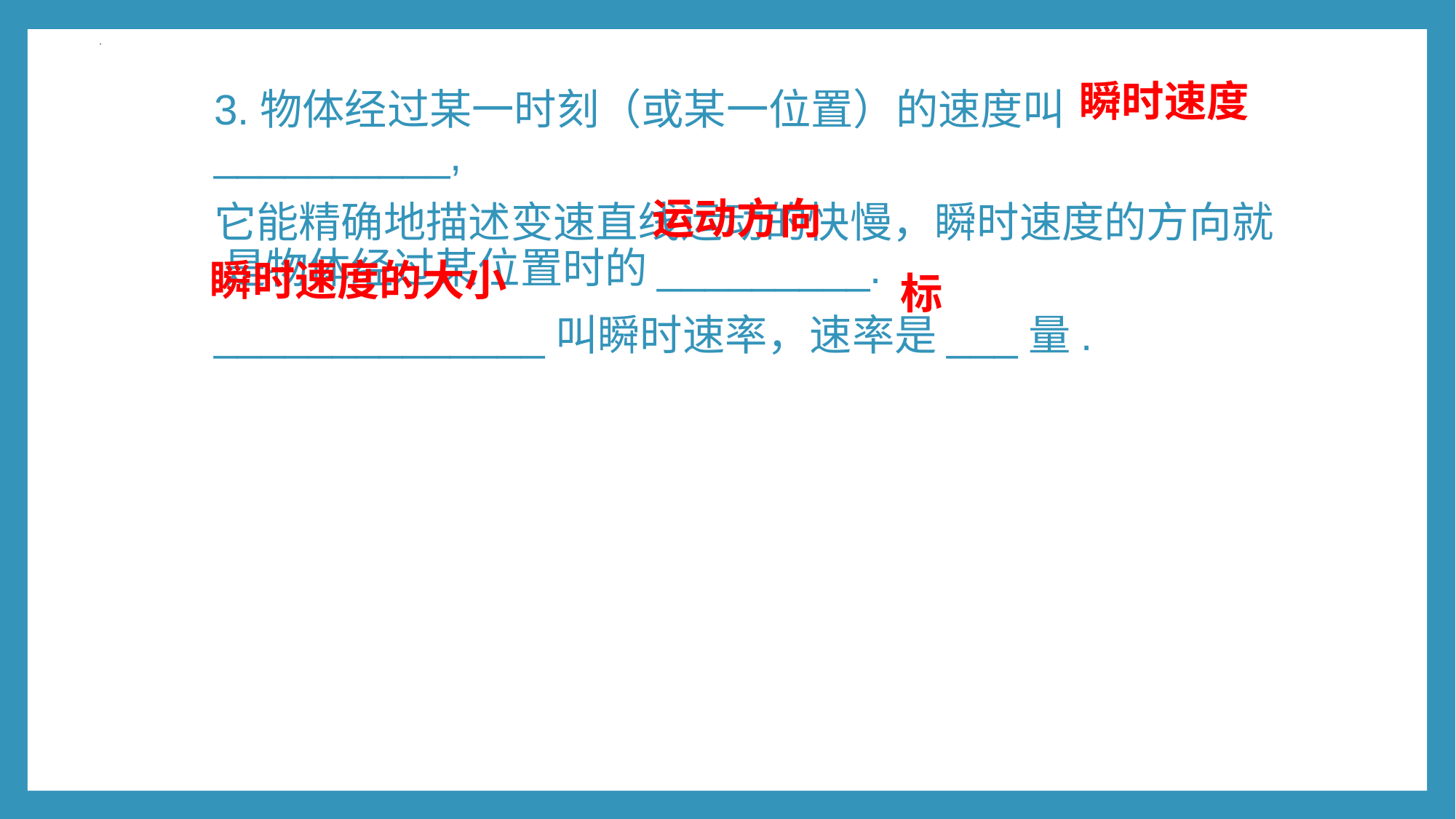

瞬时速度
3.物体经过某一时刻（或某一位置）的速度叫__________,
它能精确地描述变速直线运动的快慢，瞬时速度的方向就    是物体经过某位置时的_________.
______________叫瞬时速率，速率是___量.
运动方向
瞬时速度的大小
标